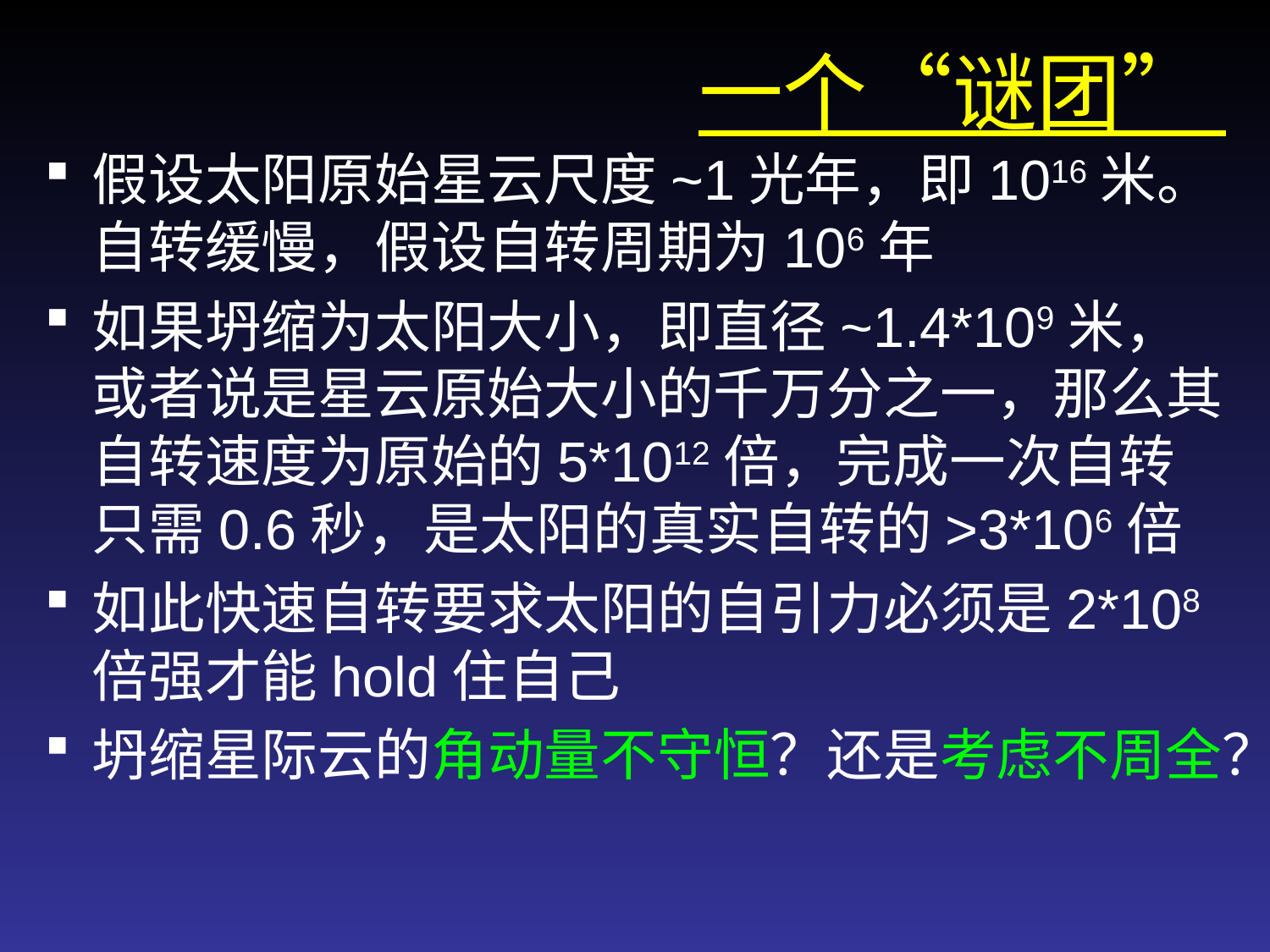

# 一个“谜团”
假设太阳原始星云尺度~1光年，即1016米。自转缓慢，假设自转周期为106年
如果坍缩为太阳大小，即直径~1.4*109米，或者说是星云原始大小的千万分之一，那么其自转速度为原始的5*1012倍，完成一次自转只需0.6秒，是太阳的真实自转的>3*106倍
如此快速自转要求太阳的自引力必须是2*108 倍强才能hold住自己
坍缩星际云的角动量不守恒？还是考虑不周全？